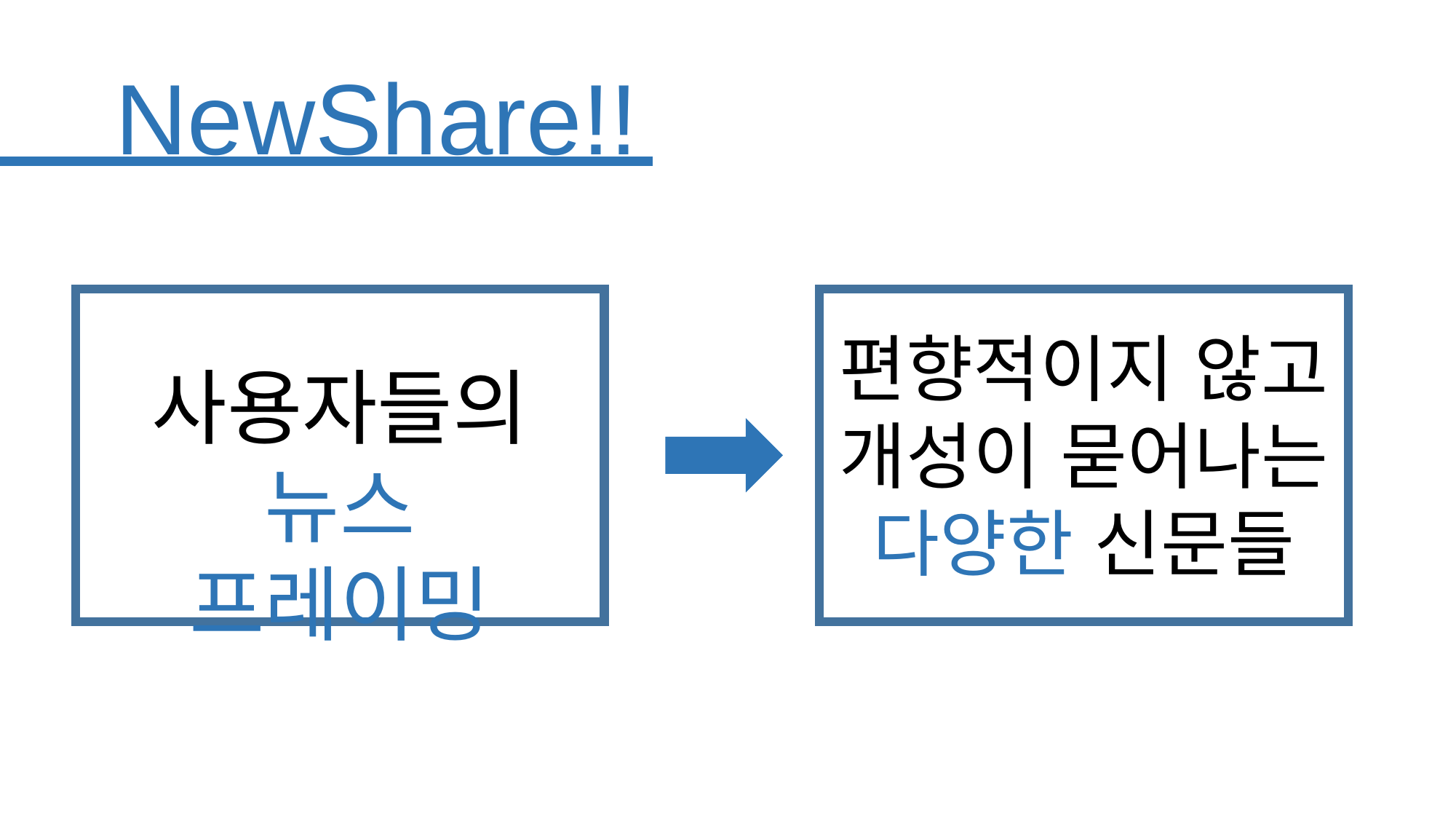

NewShare!!

편향적이지 않고 개성이 묻어나는 다양한 신문들
사용자들의 뉴스 프레이밍